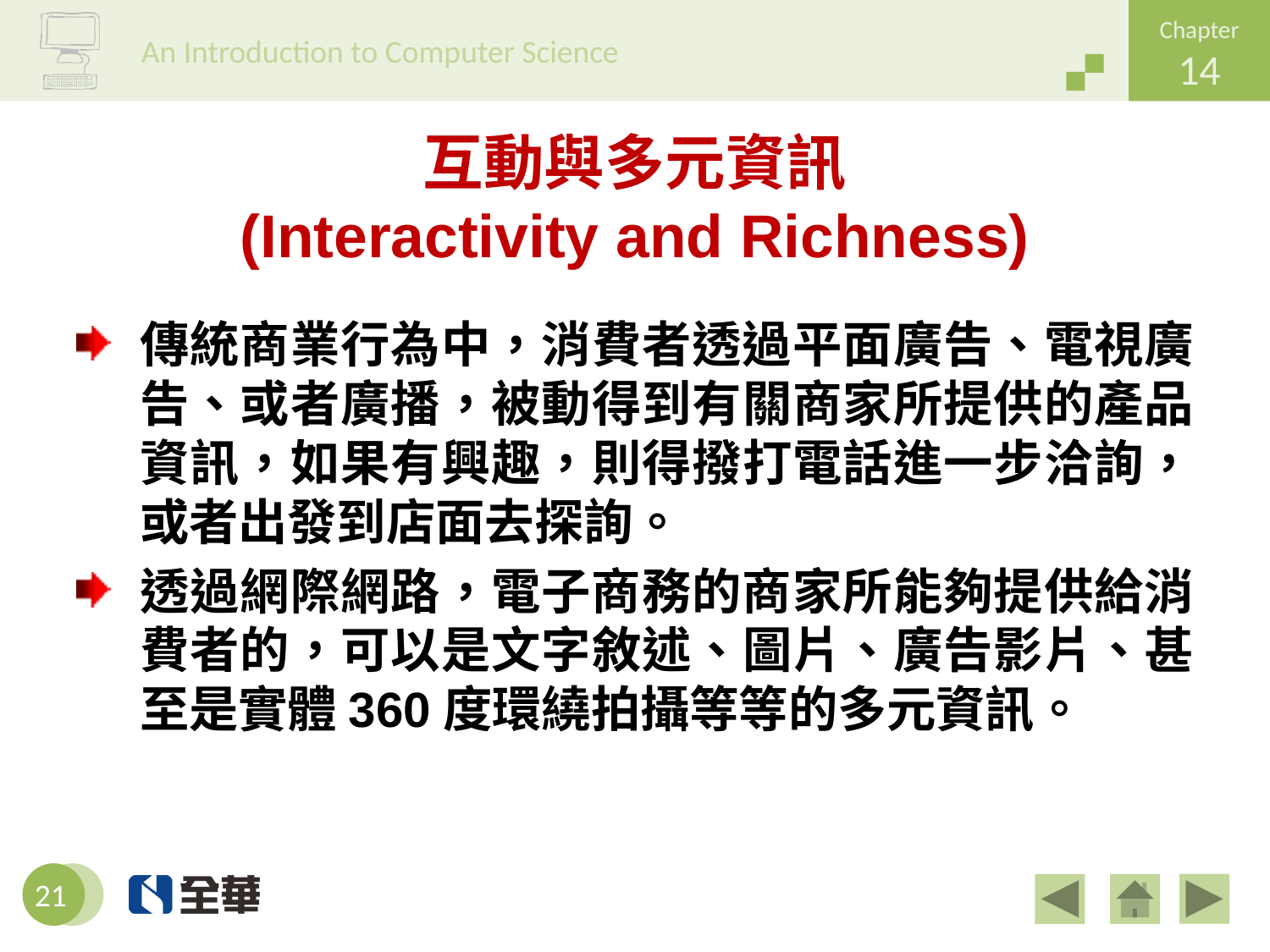

# 互動與多元資訊 (Interactivity and Richness)
傳統商業行為中，消費者透過平面廣告、電視廣告、或者廣播，被動得到有關商家所提供的產品資訊，如果有興趣，則得撥打電話進一步洽詢，或者出發到店面去探詢。
透過網際網路，電子商務的商家所能夠提供給消費者的，可以是文字敘述、圖片、廣告影片、甚至是實體360度環繞拍攝等等的多元資訊。